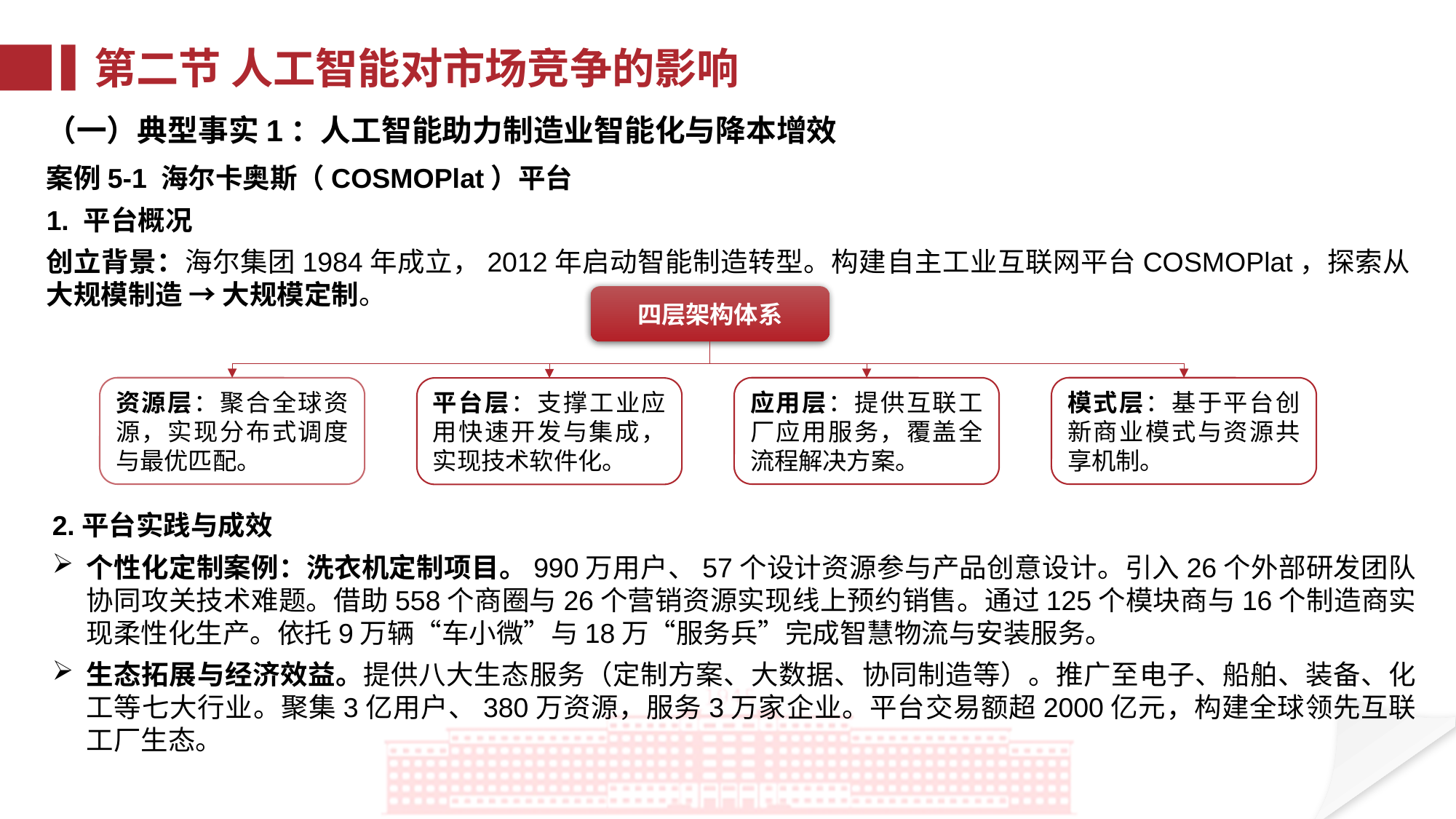

第二节 人工智能对市场竞争的影响
（一）典型事实1：人工智能助力制造业智能化与降本增效
案例5-1 海尔卡奥斯（COSMOPlat）平台
1. 平台概况
创立背景：海尔集团1984年成立，2012年启动智能制造转型。构建自主工业互联网平台COSMOPlat，探索从大规模制造 → 大规模定制。
四层架构体系
资源层：聚合全球资源，实现分布式调度与最优匹配。
应用层：提供互联工厂应用服务，覆盖全流程解决方案。
模式层：基于平台创新商业模式与资源共享机制。
平台层：支撑工业应用快速开发与集成，实现技术软件化。
2.平台实践与成效
个性化定制案例：洗衣机定制项目。990万用户、57个设计资源参与产品创意设计。引入26个外部研发团队协同攻关技术难题。借助558个商圈与26个营销资源实现线上预约销售。通过125个模块商与16个制造商实现柔性化生产。依托9万辆“车小微”与18万“服务兵”完成智慧物流与安装服务。
生态拓展与经济效益。提供八大生态服务（定制方案、大数据、协同制造等）。推广至电子、船舶、装备、化工等七大行业。聚集3亿用户、380万资源，服务3万家企业。平台交易额超2000亿元，构建全球领先互联工厂生态。